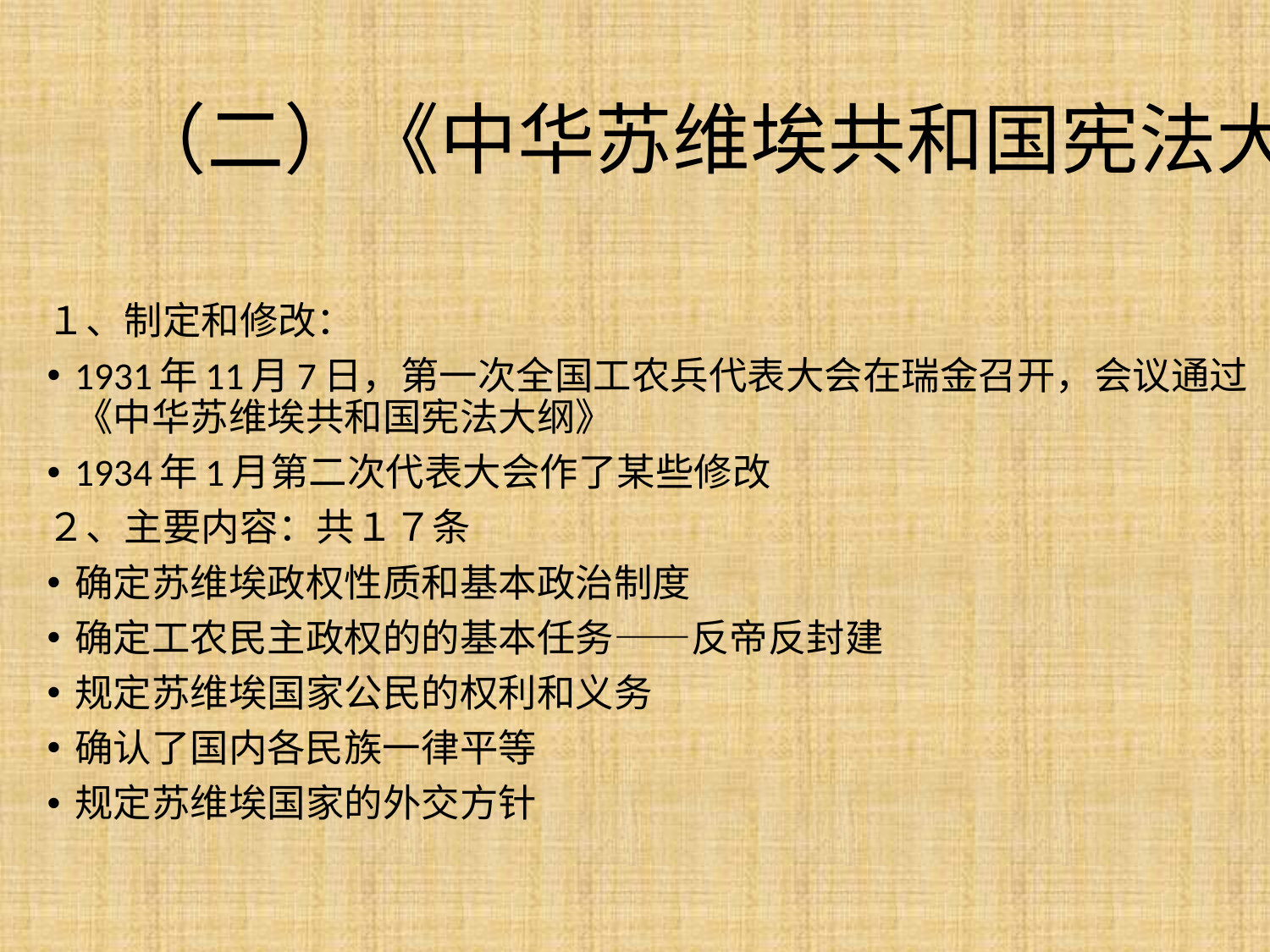

# （二）《中华苏维埃共和国宪法大纲》
１、制定和修改：
1931年11月7日，第一次全国工农兵代表大会在瑞金召开，会议通过《中华苏维埃共和国宪法大纲》
1934年1月第二次代表大会作了某些修改
２、主要内容：共１７条
确定苏维埃政权性质和基本政治制度
确定工农民主政权的的基本任务——反帝反封建
规定苏维埃国家公民的权利和义务
确认了国内各民族一律平等
规定苏维埃国家的外交方针